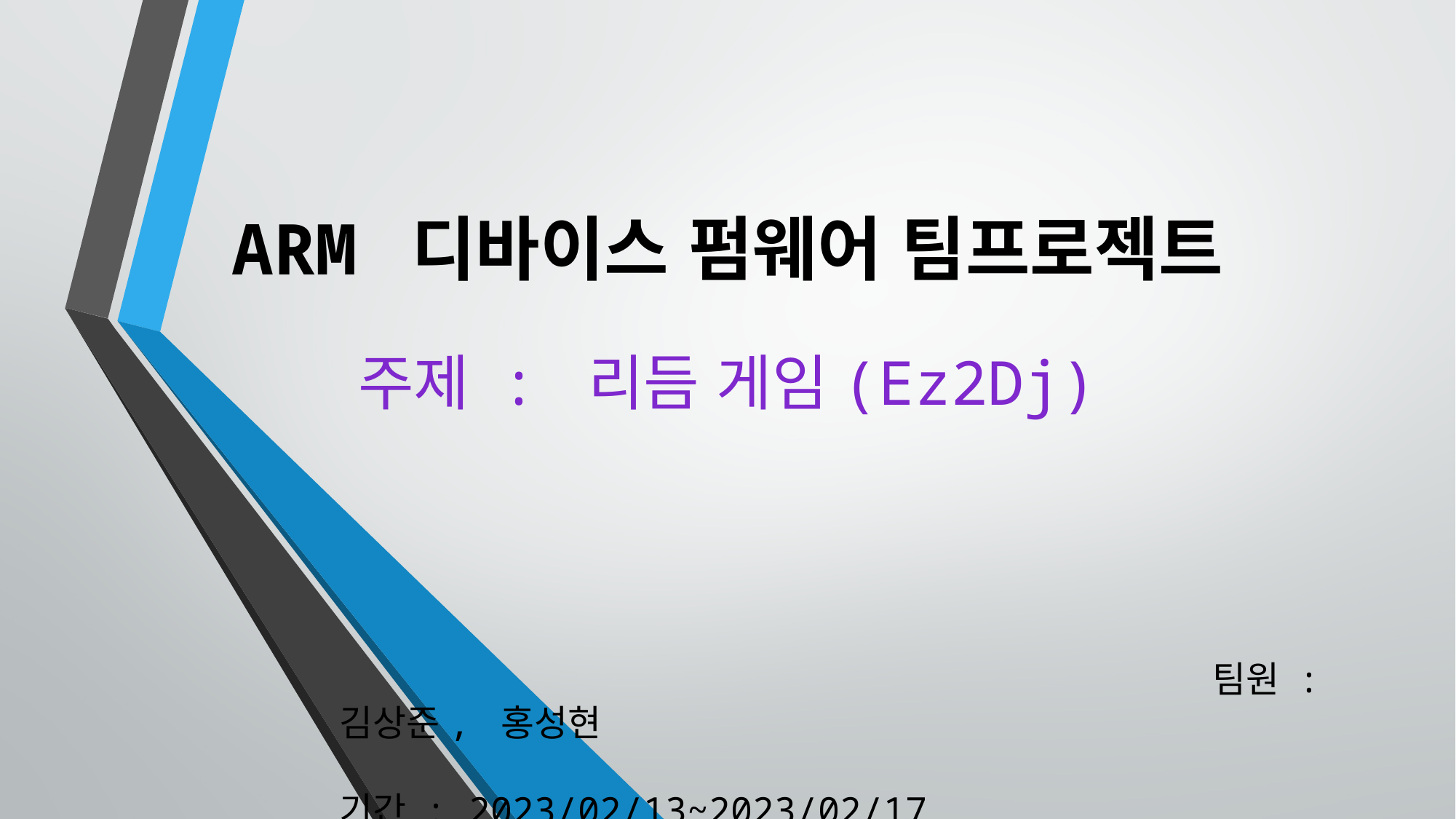

# ARM 디바이스 펌웨어 팀프로젝트
주제 : 리듬 게임(Ez2Dj)

                             				 			팀원 : 김상준, 홍성현
									기간 : 2023/02/13~2023/02/17